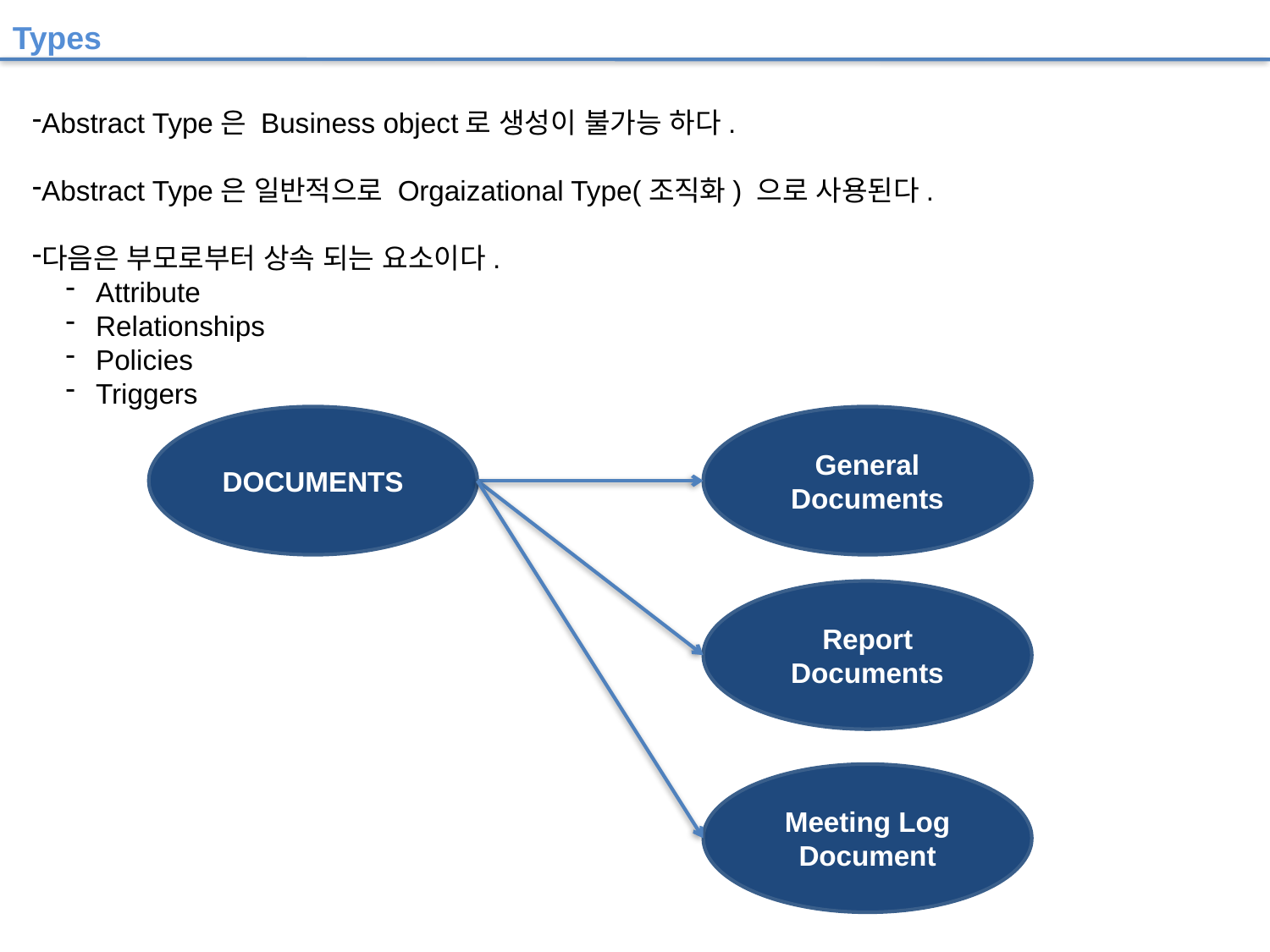

Types
Abstract Type은 Business object로 생성이 불가능 하다.

Abstract Type은 일반적으로 Orgaizational Type(조직화) 으로 사용된다.

다음은 부모로부터 상속 되는 요소이다.
Attribute
Relationships
Policies
Triggers

DOCUMENTS
General Documents
Report Documents
Meeting Log Document